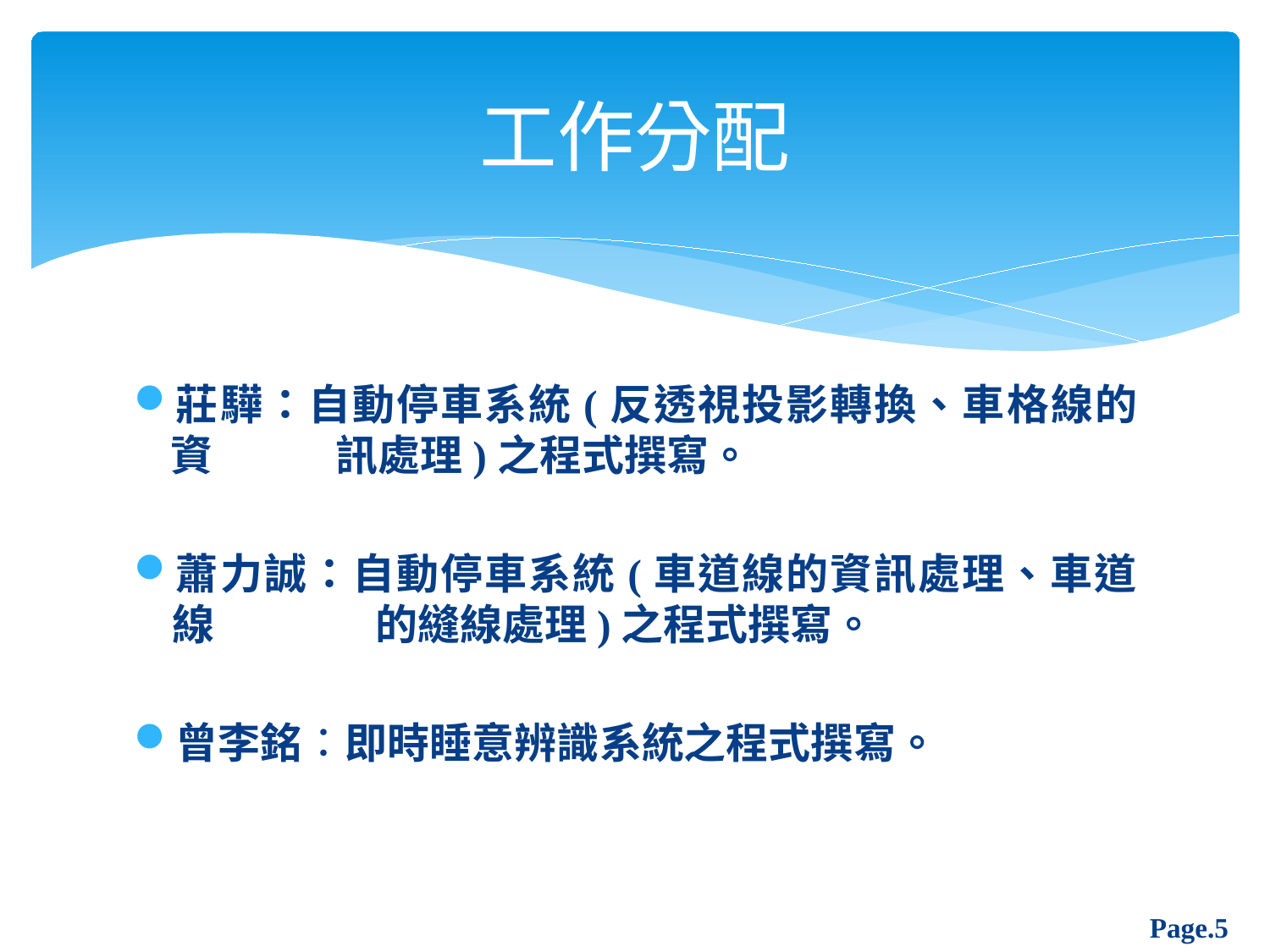

# 工作分配
莊驊：自動停車系統(反透視投影轉換、車格線的資	    訊處理)之程式撰寫。

蕭力誠：自動停車系統(車道線的資訊處理、車道線	        的縫線處理)之程式撰寫。

曾李銘：即時睡意辨識系統之程式撰寫。

Page.5